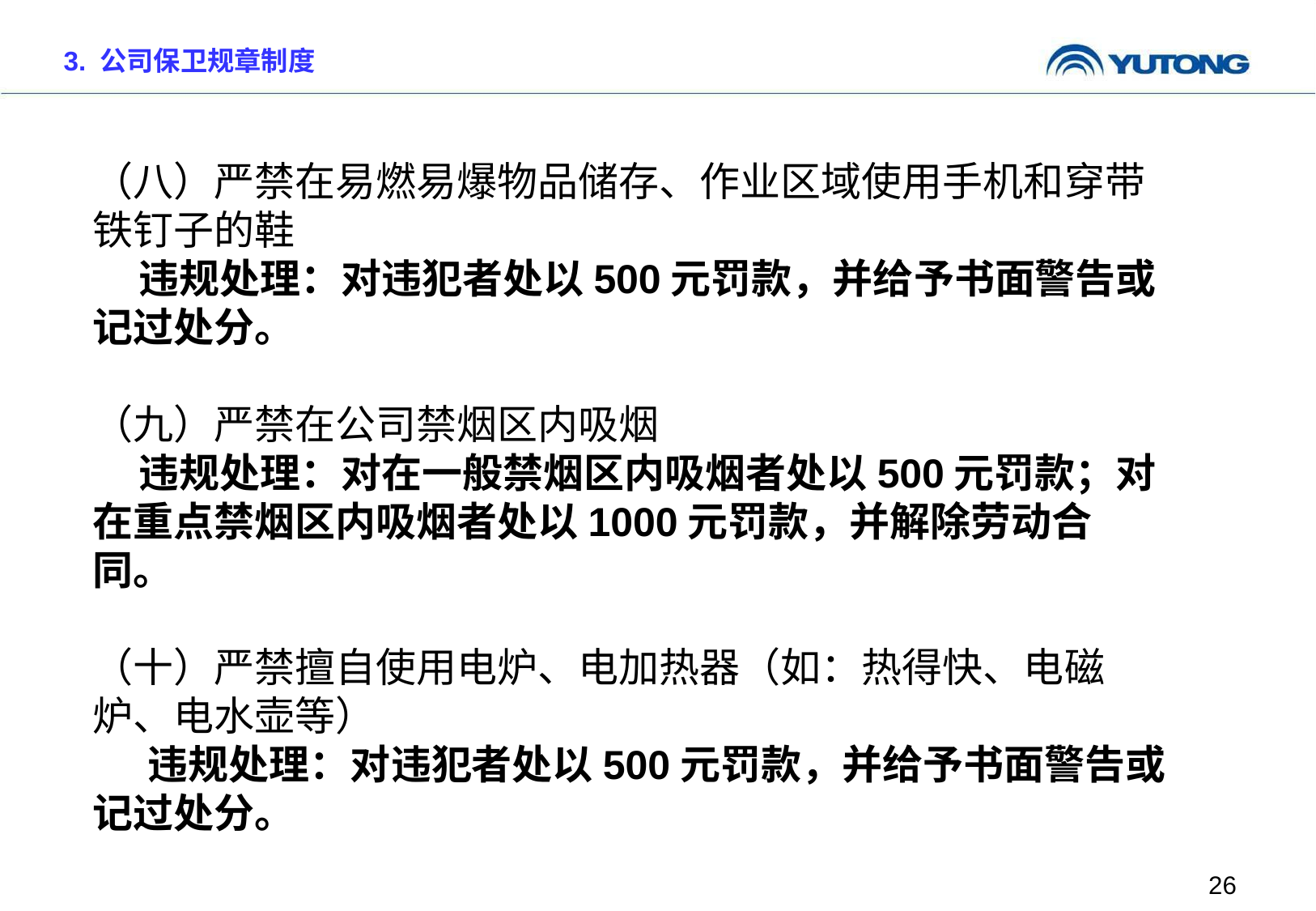

3. 公司保卫规章制度

（八）严禁在易燃易爆物品储存、作业区域使用手机和穿带铁钉子的鞋
    违规处理：对违犯者处以500元罚款，并给予书面警告或记过处分。

（九）严禁在公司禁烟区内吸烟
    违规处理：对在一般禁烟区内吸烟者处以500元罚款；对在重点禁烟区内吸烟者处以1000元罚款，并解除劳动合同。

（十）严禁擅自使用电炉、电加热器（如：热得快、电磁炉、电水壶等）
     违规处理：对违犯者处以500元罚款，并给予书面警告或记过处分。

26